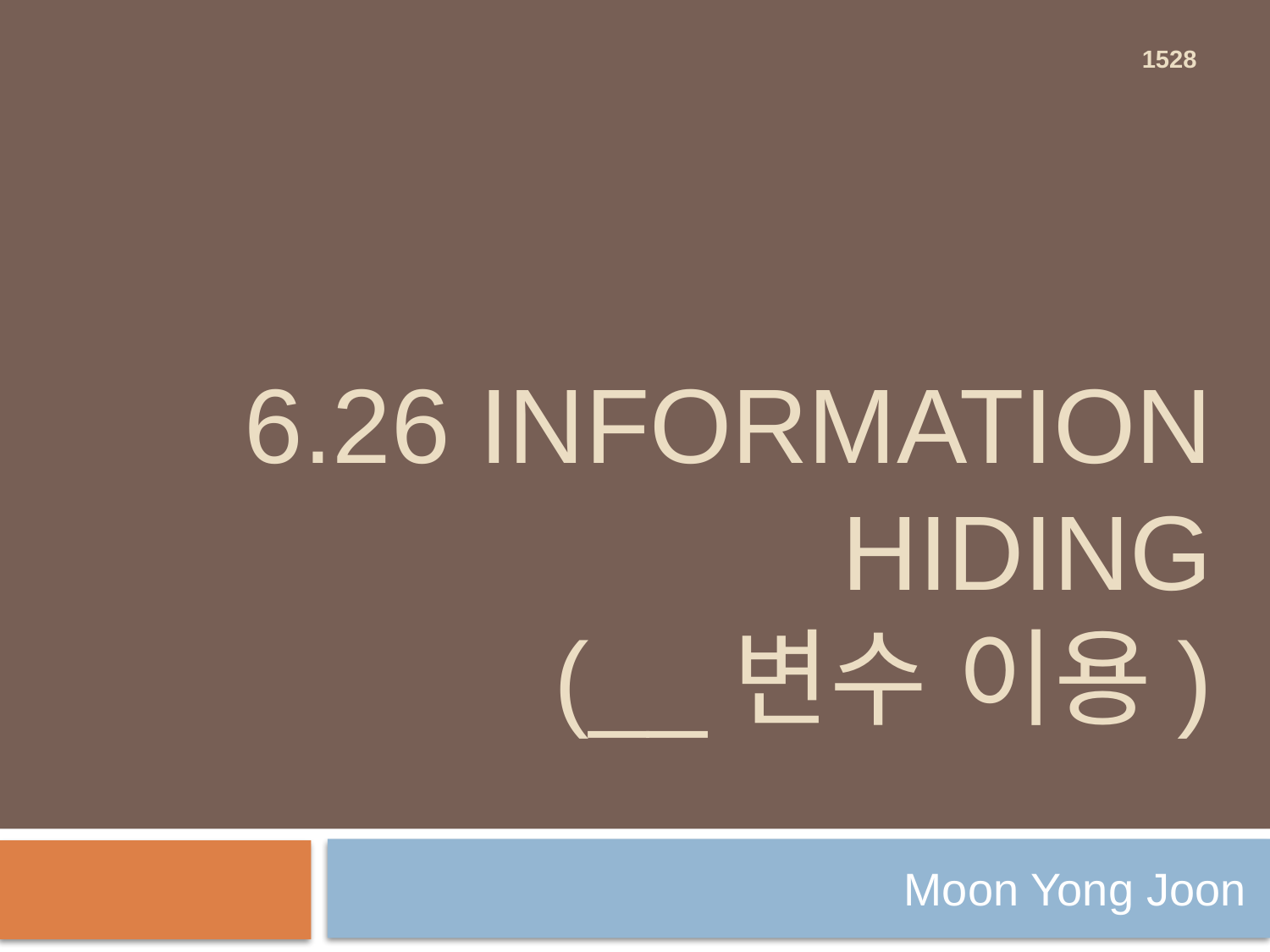

1528
# 6.26 Information Hiding (__변수 이용)
Moon Yong Joon